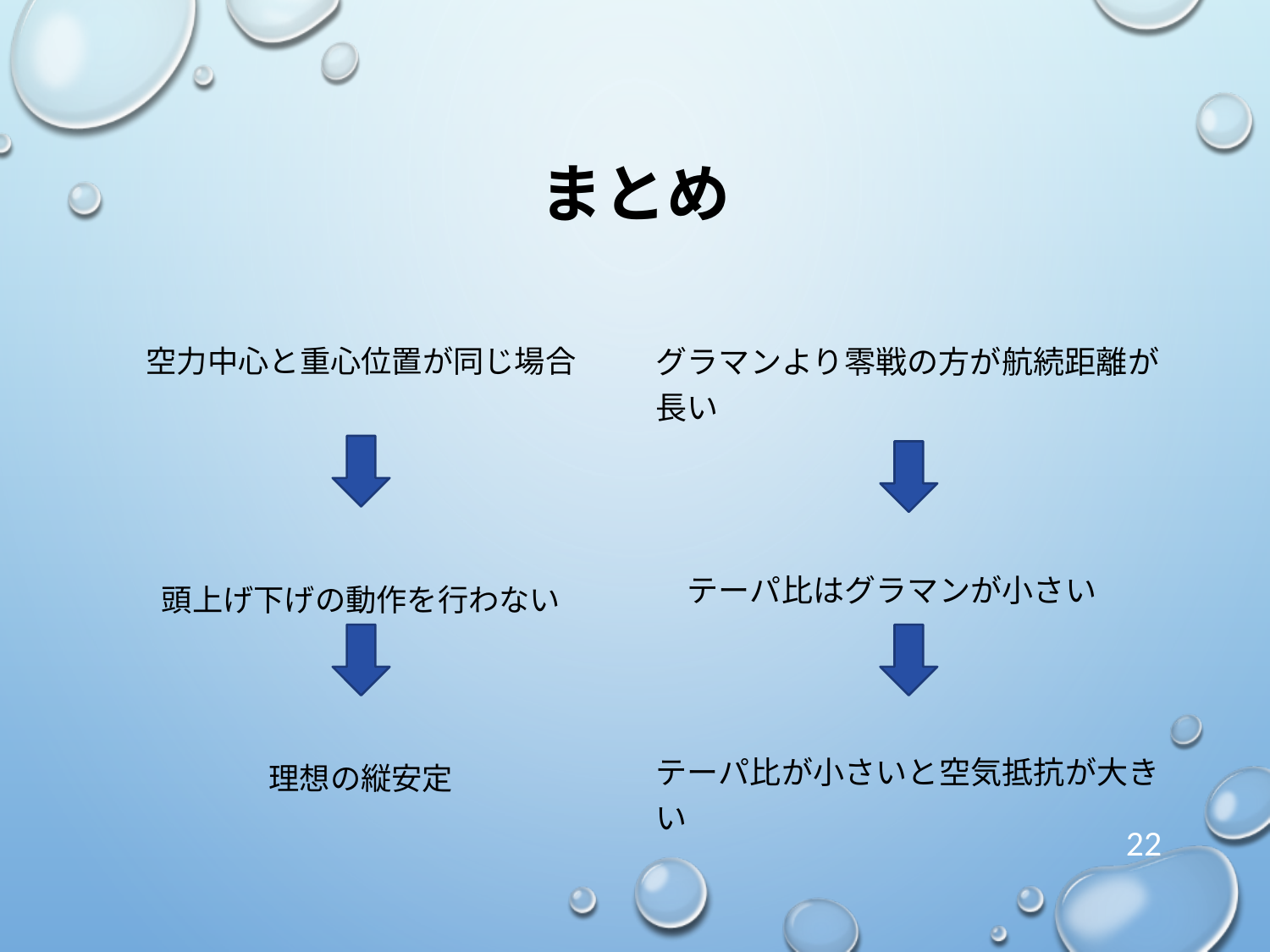

# まとめ
空力中心と重心位置が同じ場合

頭上げ下げの動作を行わない

理想の縦安定

グラマンより零戦の方が航続距離が長い

　テーパ比はグラマンが小さい

テーパ比が小さいと空気抵抗が大きい

22